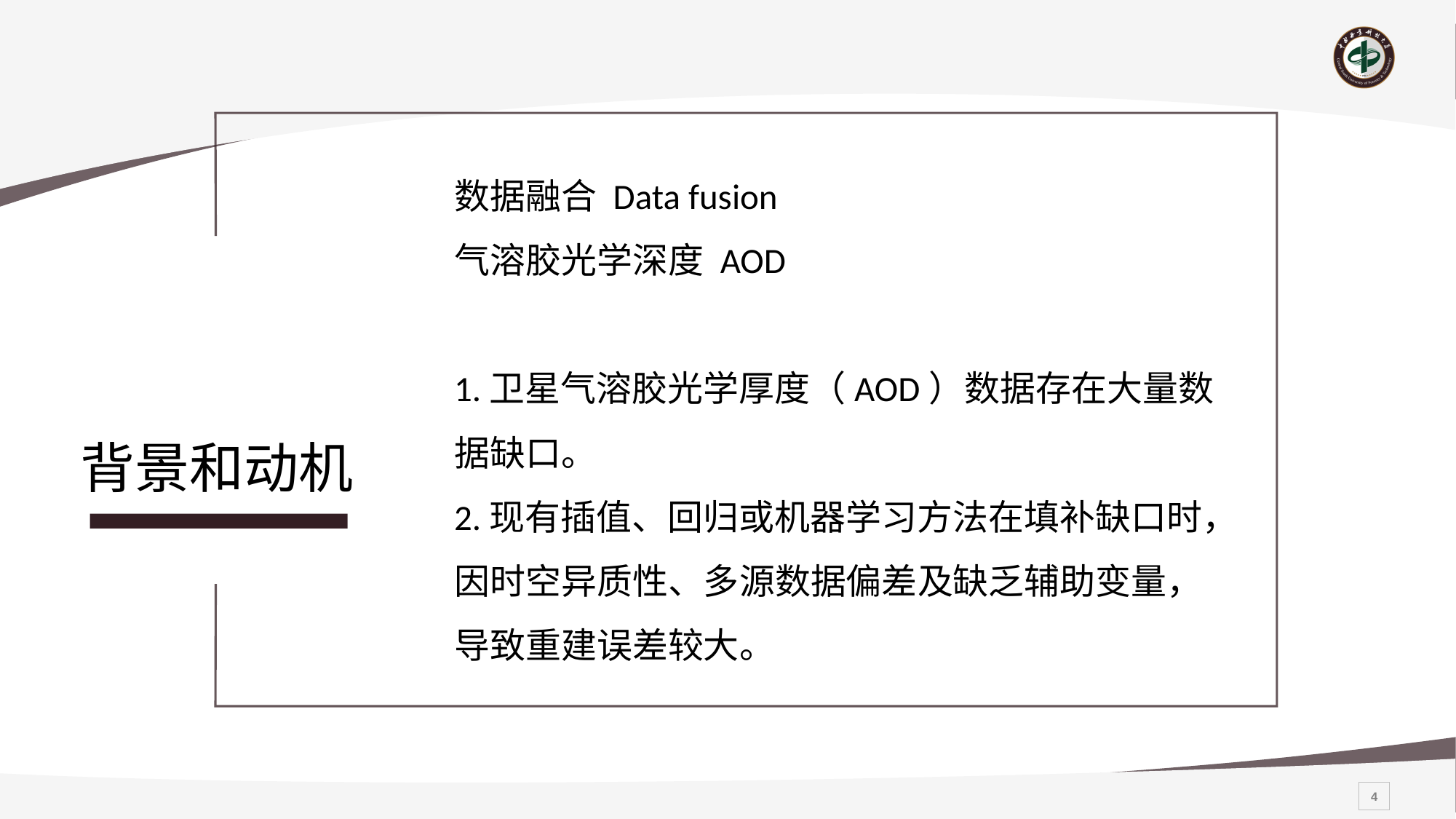

数据融合 Data fusion
气溶胶光学深度 AOD

1.卫星气溶胶光学厚度（AOD）数据存在大量数据缺口。
2.现有插值、回归或机器学习方法在填补缺口时，因时空异质性、多源数据偏差及缺乏辅助变量，导致重建误差较大。
# 背景和动机